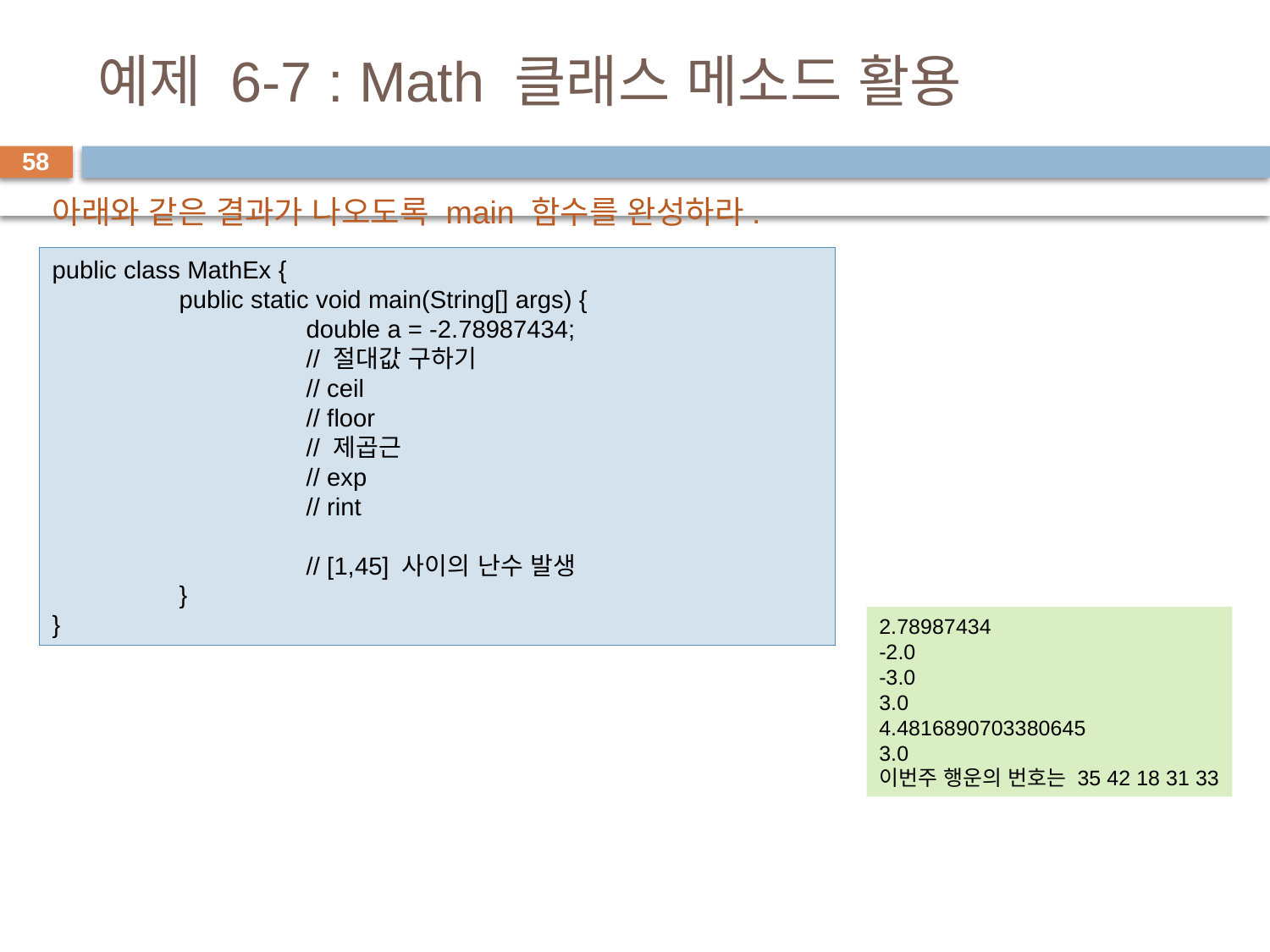

# 예제 6-7 : Math 클래스 메소드 활용
58
아래와 같은 결과가 나오도록 main 함수를 완성하라.
public class MathEx {
	public static void main(String[] args) {
		double a = -2.78987434;
		// 절대값 구하기
		// ceil
		// floor
		// 제곱근
		// exp
		// rint

		// [1,45] 사이의 난수 발생
	}
}
2.78987434
-2.0
-3.0
3.0
4.4816890703380645
3.0
이번주 행운의 번호는 35 42 18 31 33